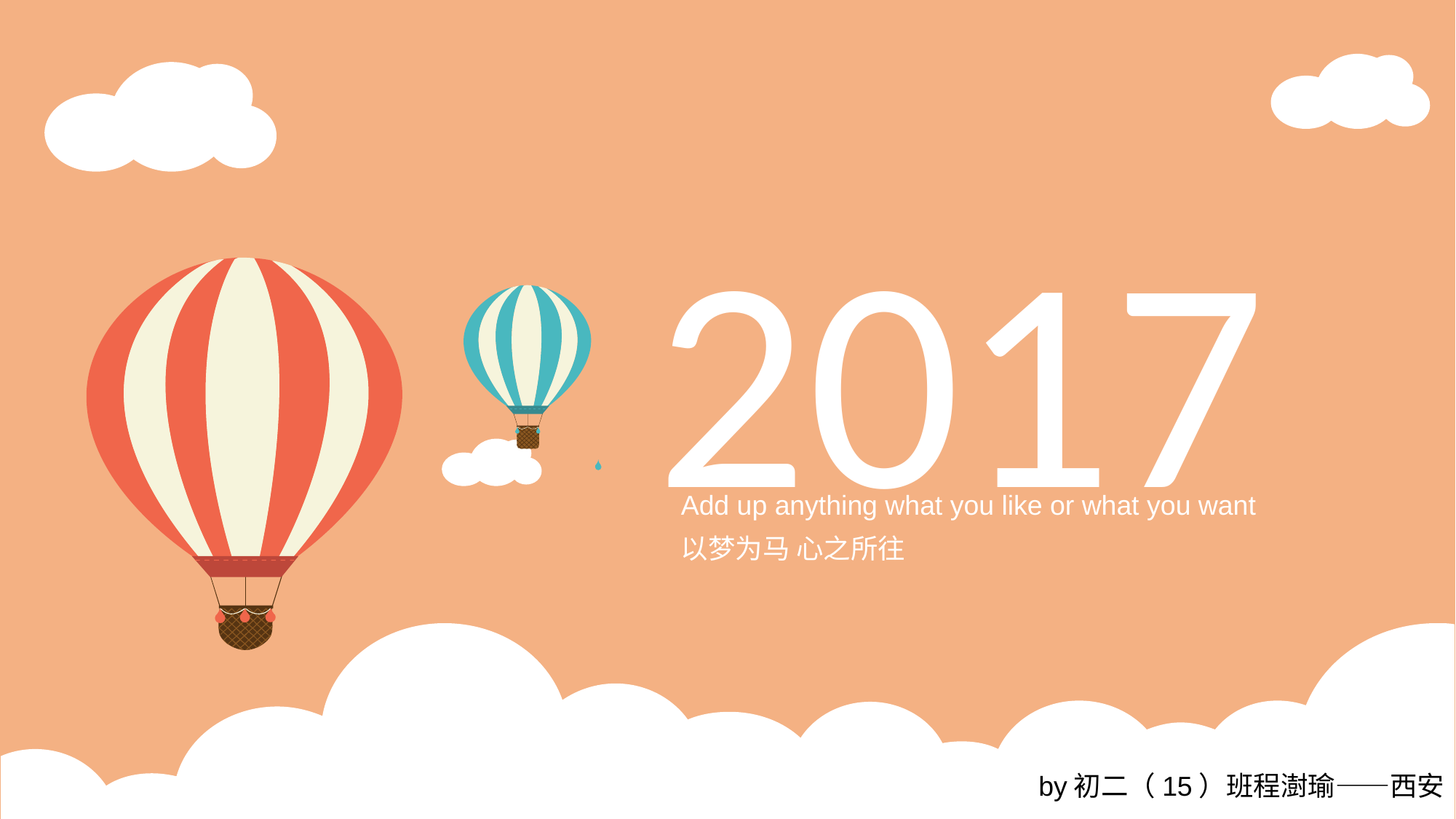

# Add up anything what you like or what you want
以梦为马 心之所往
by初二（15）班程澍瑜——西安